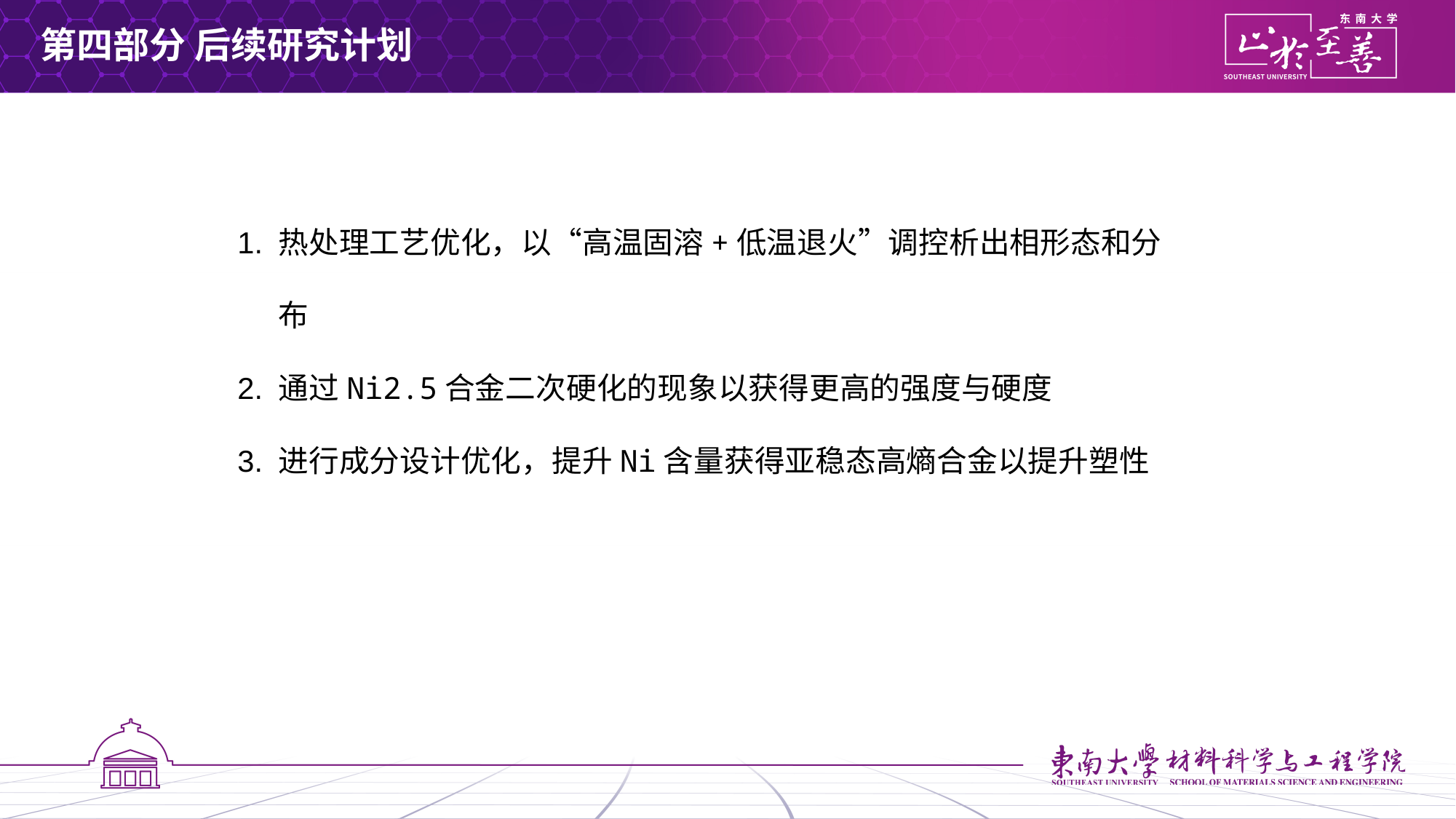

第四部分 后续研究计划
热处理工艺优化，以“高温固溶+低温退火”调控析出相形态和分布
通过Ni2.5合金二次硬化的现象以获得更高的强度与硬度
进行成分设计优化，提升Ni含量获得亚稳态高熵合金以提升塑性